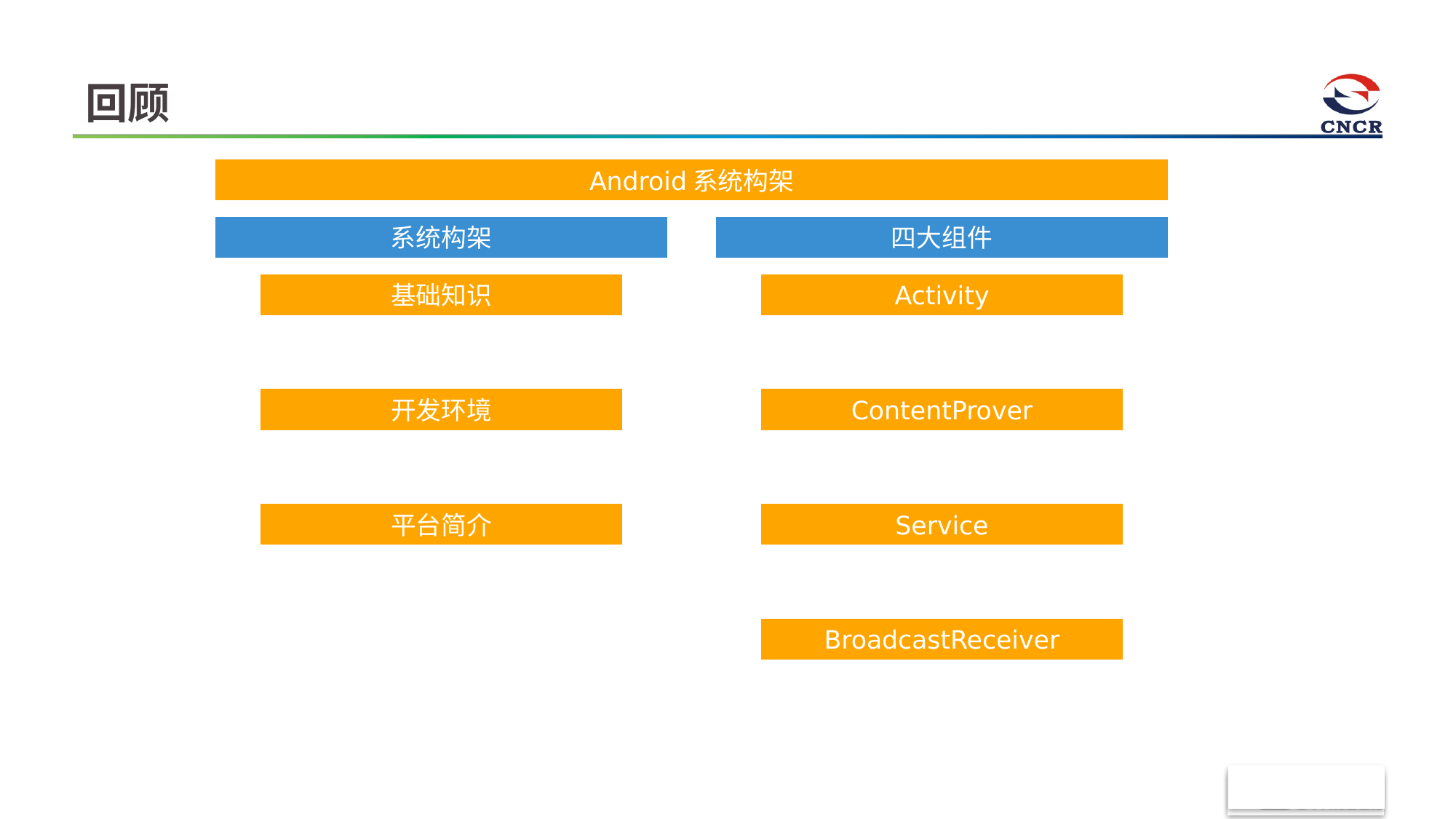

# 回顾
Android系统构架
四大组件
Activity
BroadcastReceiver
系统构架
基础知识
平台简介
ContentProver
Service
开发环境